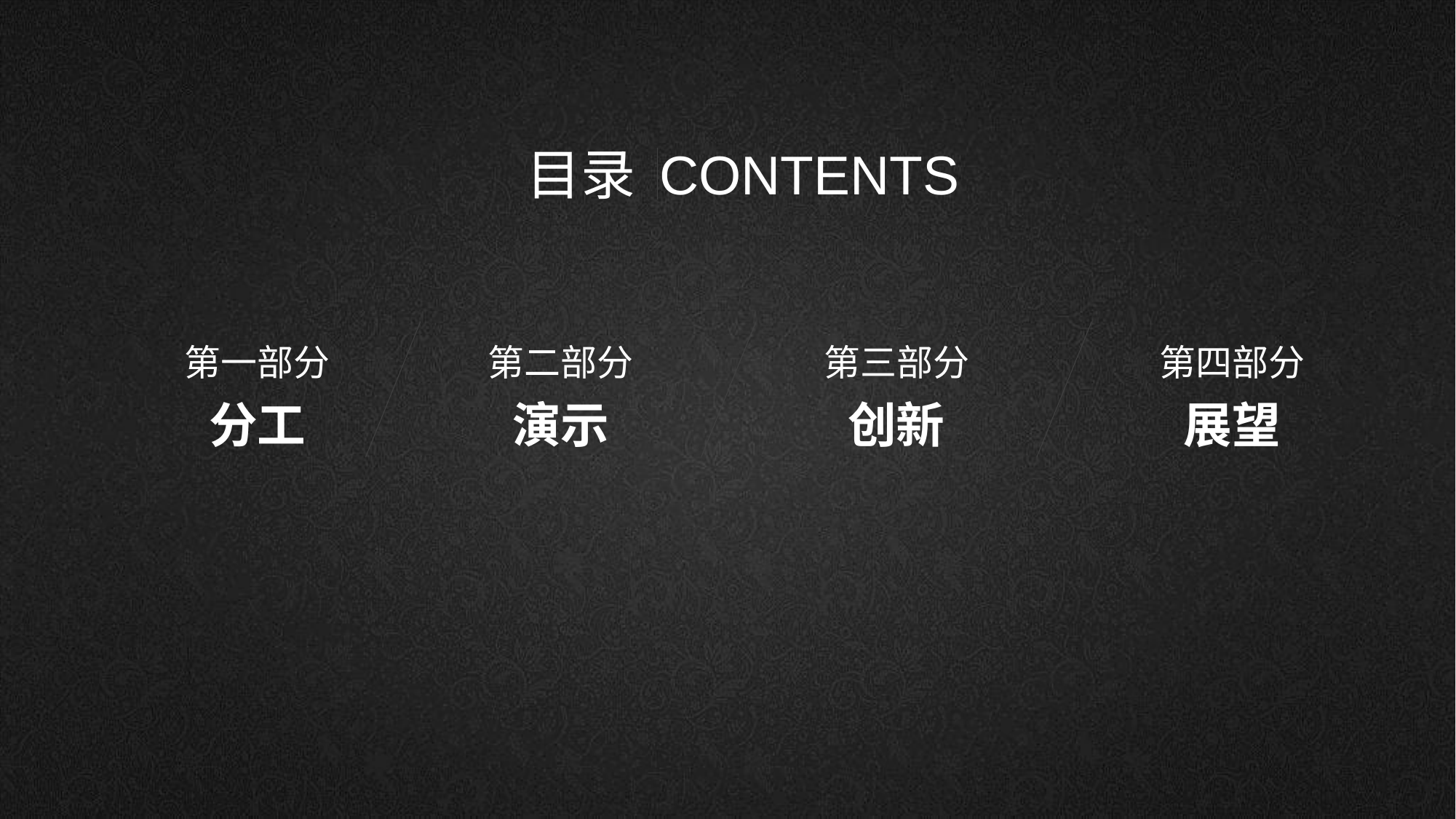

目录
CONTENTS
第一部分
第二部分
第三部分
第四部分
分工
演示
创新
展望